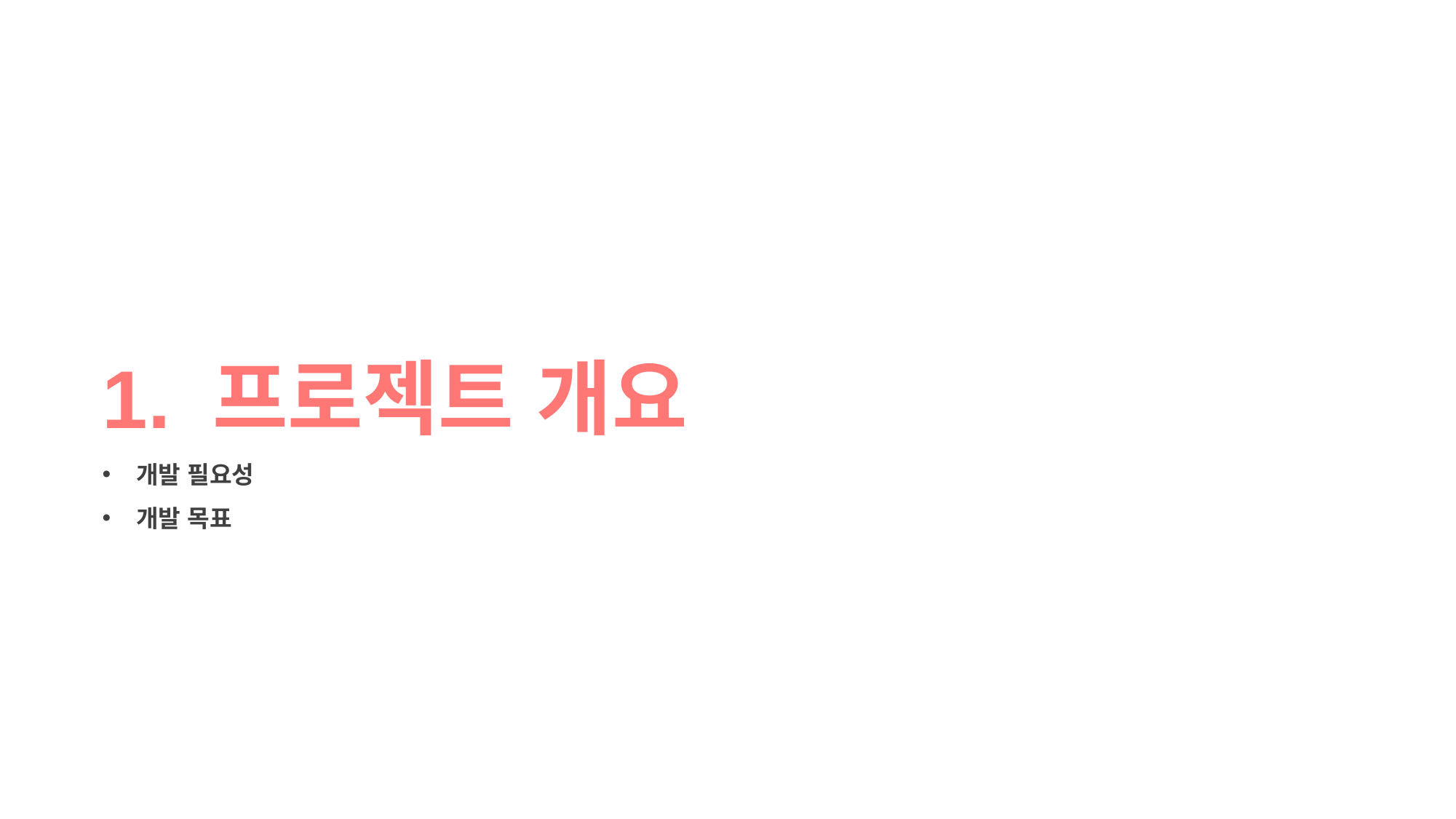

1. 프로젝트 개요
개발 필요성
개발 목표